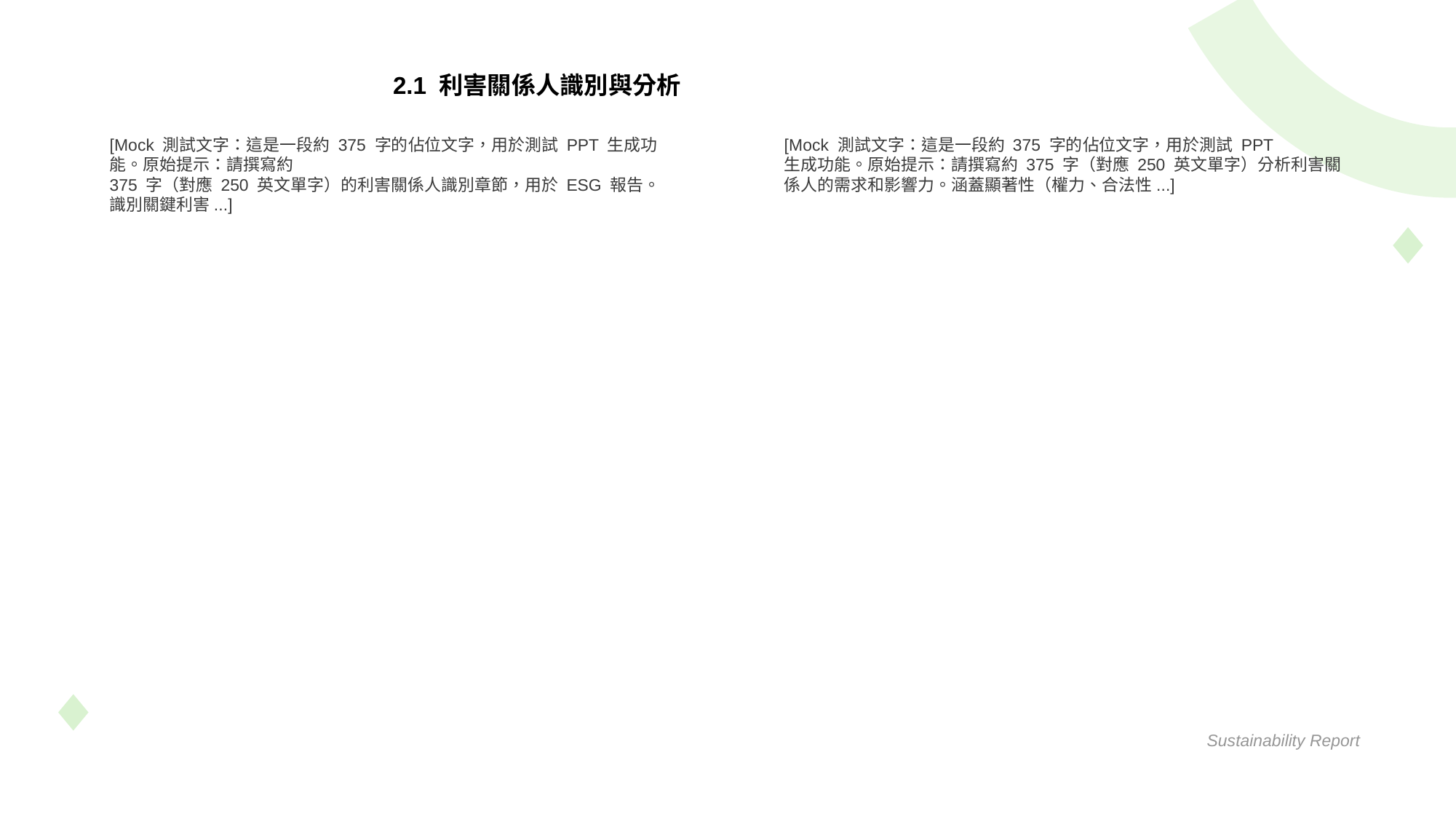

2.1 利害關係人識別與分析
[Mock 測試文字：這是一段約 375 字的佔位文字，用於測試 PPT 生成功能。原始提示：請撰寫約
375 字（對應 250 英文單字）的利害關係人識別章節，用於 ESG 報告。識別關鍵利害...]
[Mock 測試文字：這是一段約 375 字的佔位文字，用於測試 PPT
生成功能。原始提示：請撰寫約 375 字（對應 250 英文單字）分析利害關係人的需求和影響力。涵蓋顯著性（權力、合法性...]
Sustainability Report